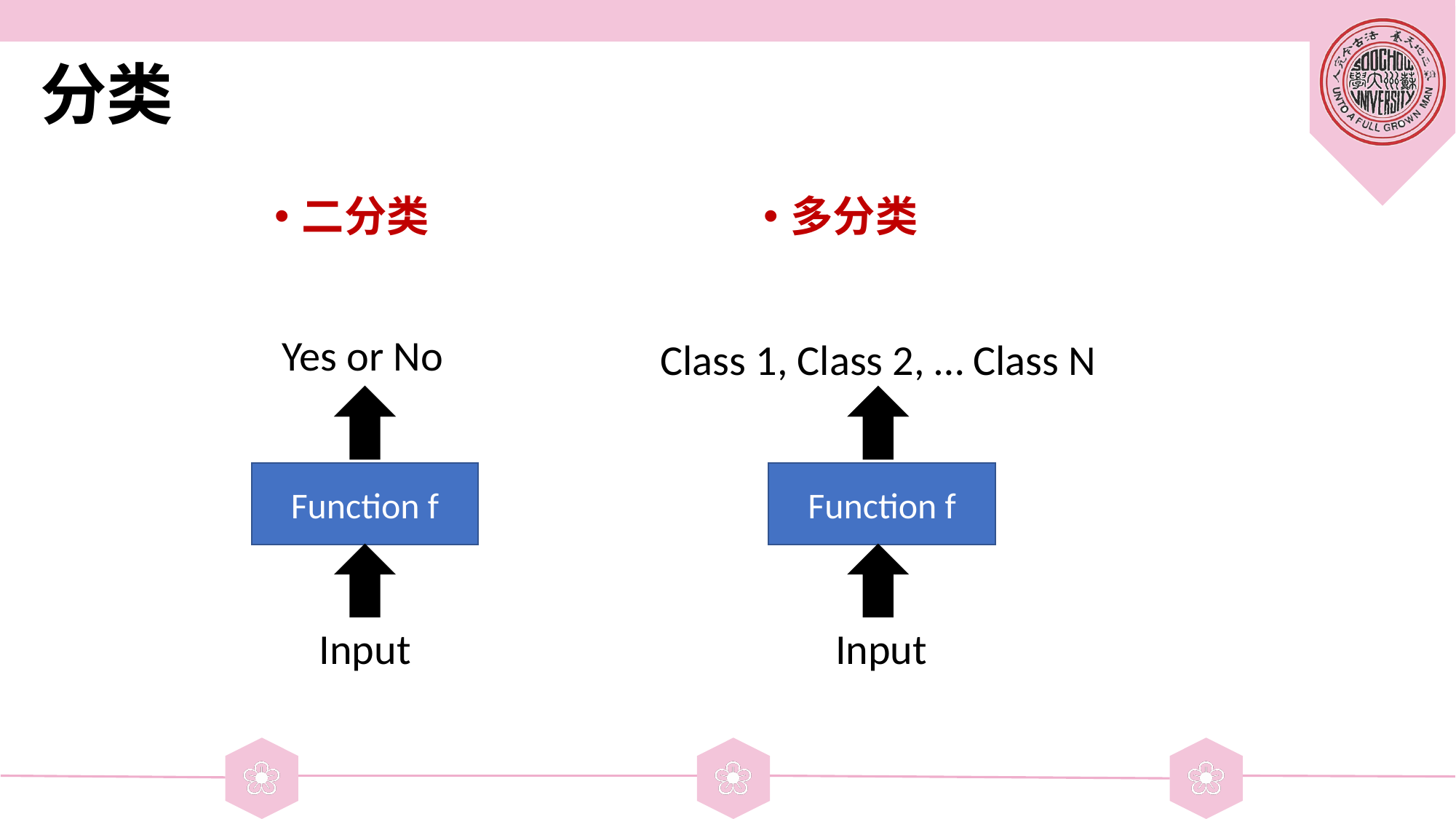

# 分类
二分类
多分类
Yes or No
Class 1, Class 2, … Class N

Function f
Function f

Input
Input